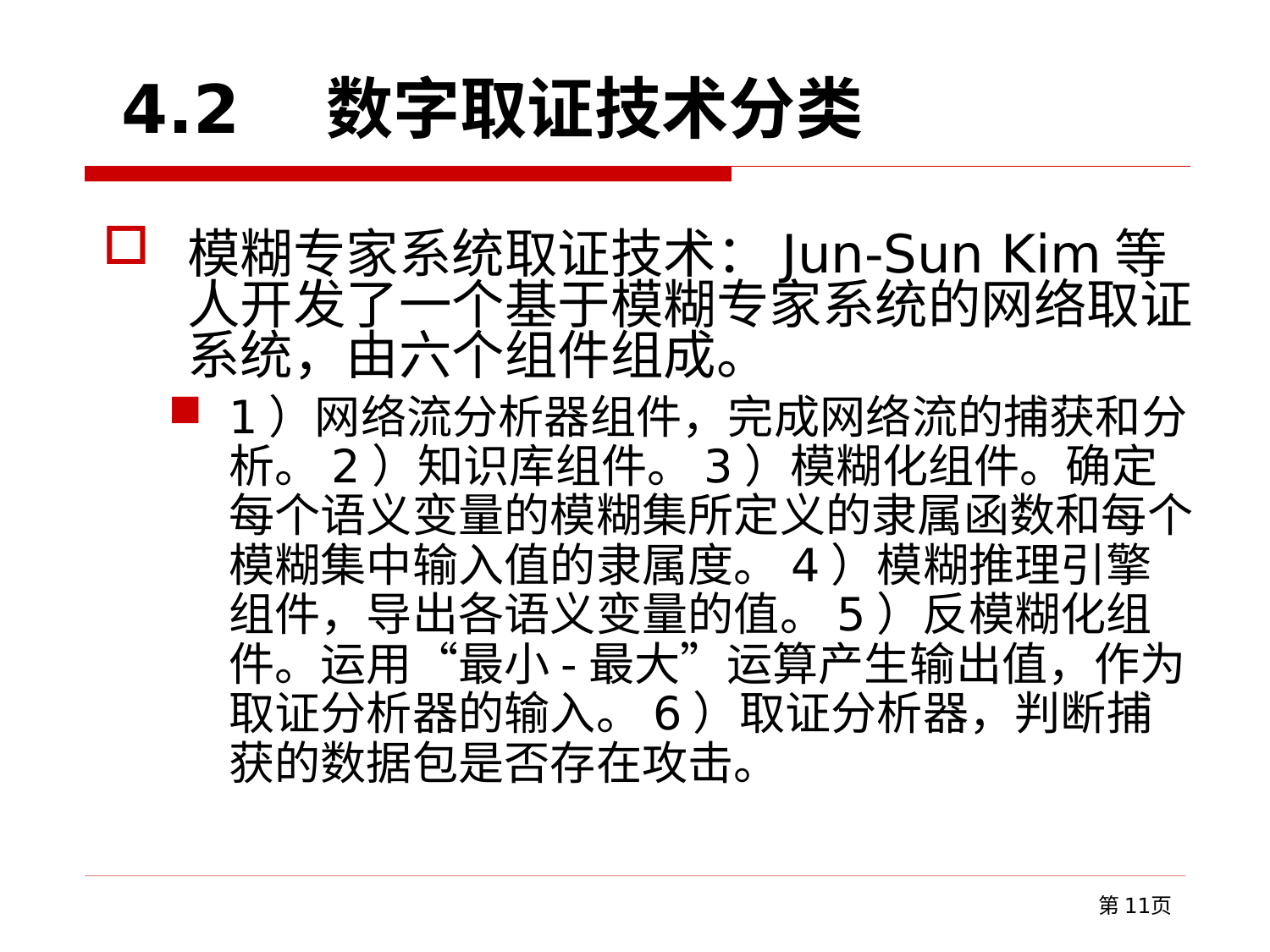

# 4.2   数字取证技术分类
模糊专家系统取证技术：Jun-Sun Kim等人开发了一个基于模糊专家系统的网络取证系统，由六个组件组成。
1）网络流分析器组件，完成网络流的捕获和分析。2）知识库组件。3）模糊化组件。确定每个语义变量的模糊集所定义的隶属函数和每个模糊集中输入值的隶属度。4）模糊推理引擎组件，导出各语义变量的值。5）反模糊化组件。运用“最小-最大”运算产生输出值，作为取证分析器的输入。6）取证分析器，判断捕获的数据包是否存在攻击。

11